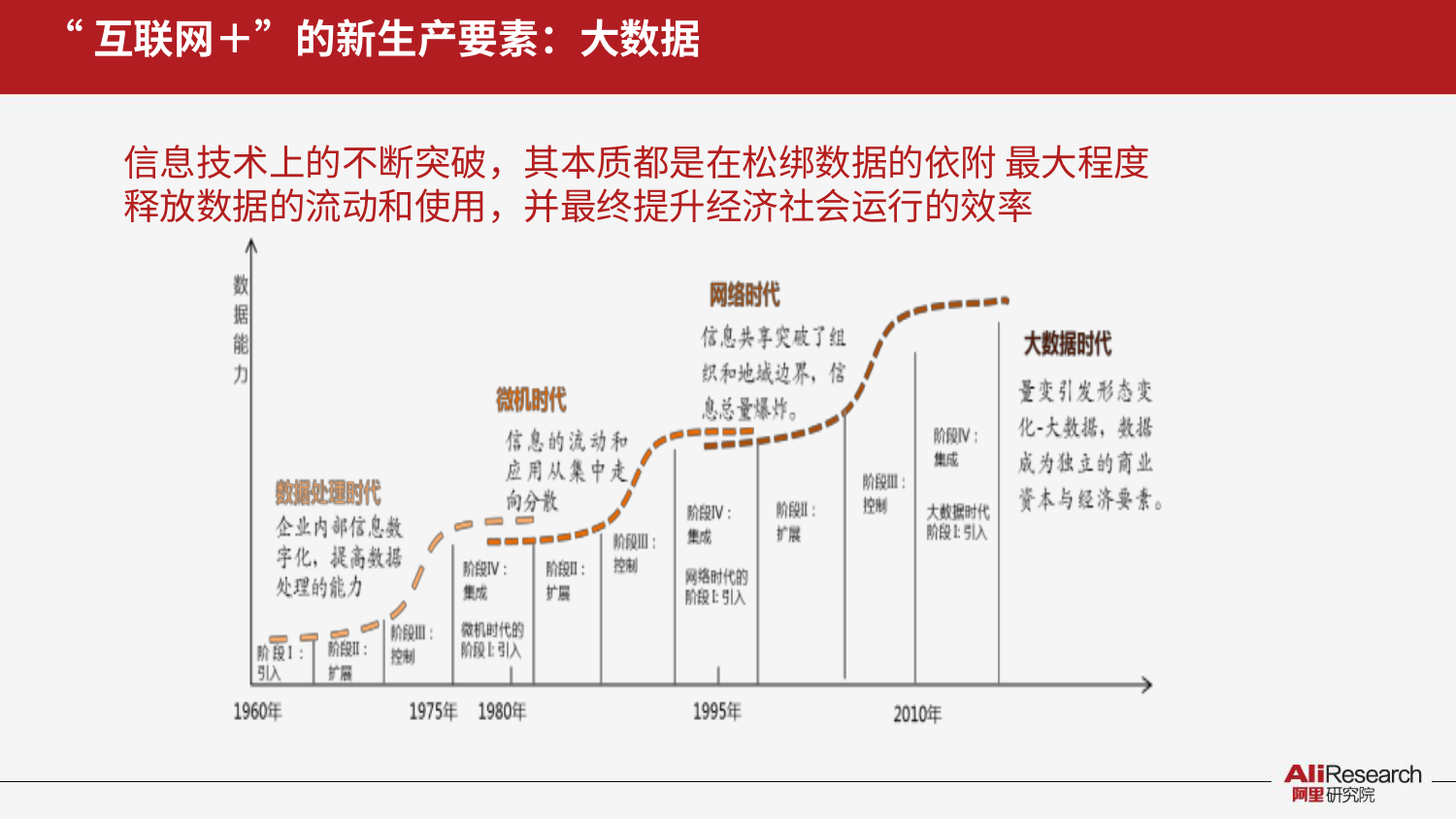

# “互联网＋”的新生产要素：大数据
信息技术上的不断突破，其本质都是在松绑数据的依附 最大程度释放数据的流动和使用，并最终提升经济社会运行的效率